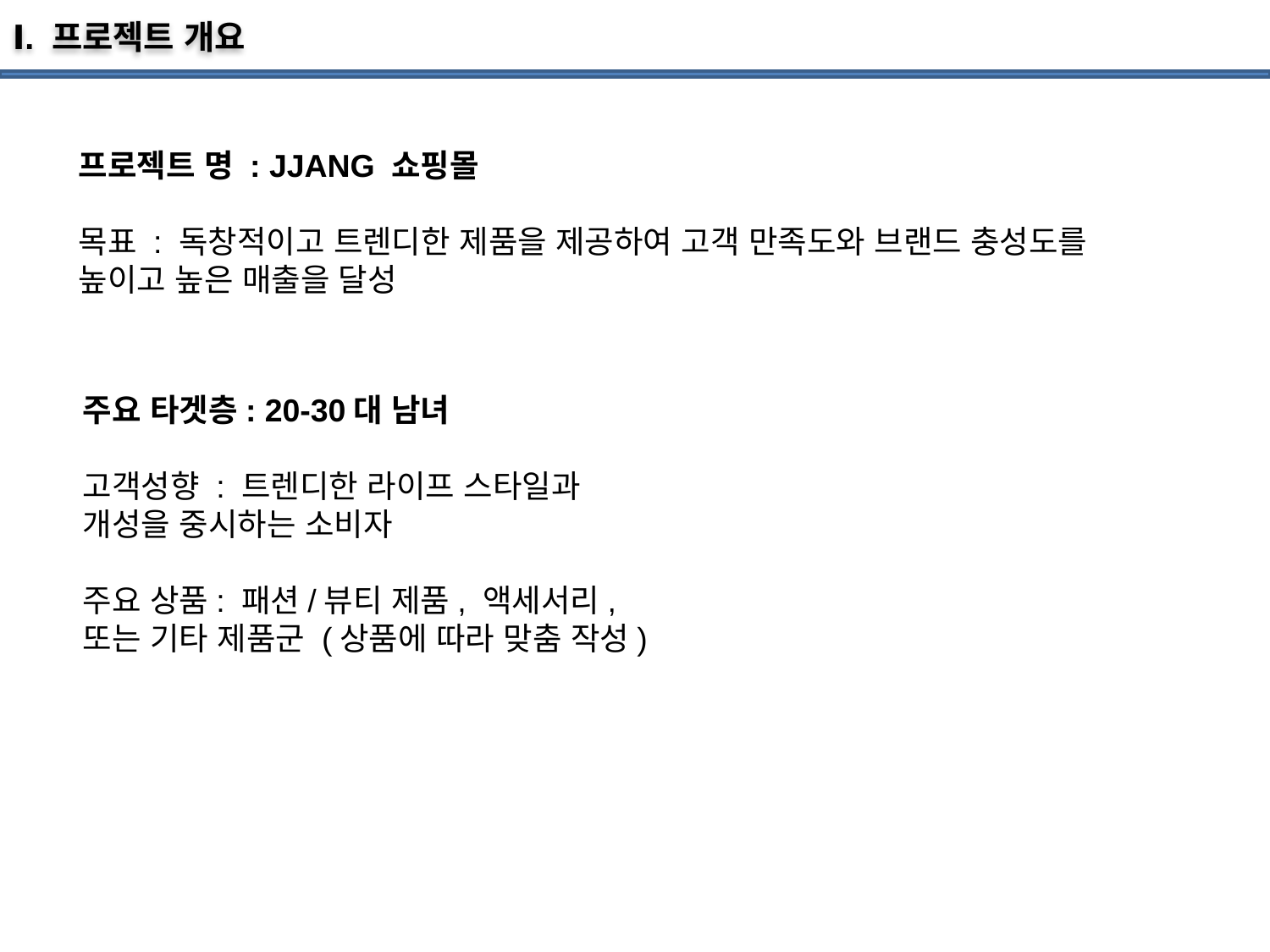

Ⅰ. 프로젝트 개요

프로젝트 명 : JJANG 쇼핑몰

목표 : 독창적이고 트렌디한 제품을 제공하여 고객 만족도와 브랜드 충성도를 높이고 높은 매출을 달성
주요 타겟층: 20-30대 남녀

고객성향 : 트렌디한 라이프 스타일과 개성을 중시하는 소비자

주요 상품: 패션/뷰티 제품, 액세서리, 또는 기타 제품군 (상품에 따라 맞춤 작성)